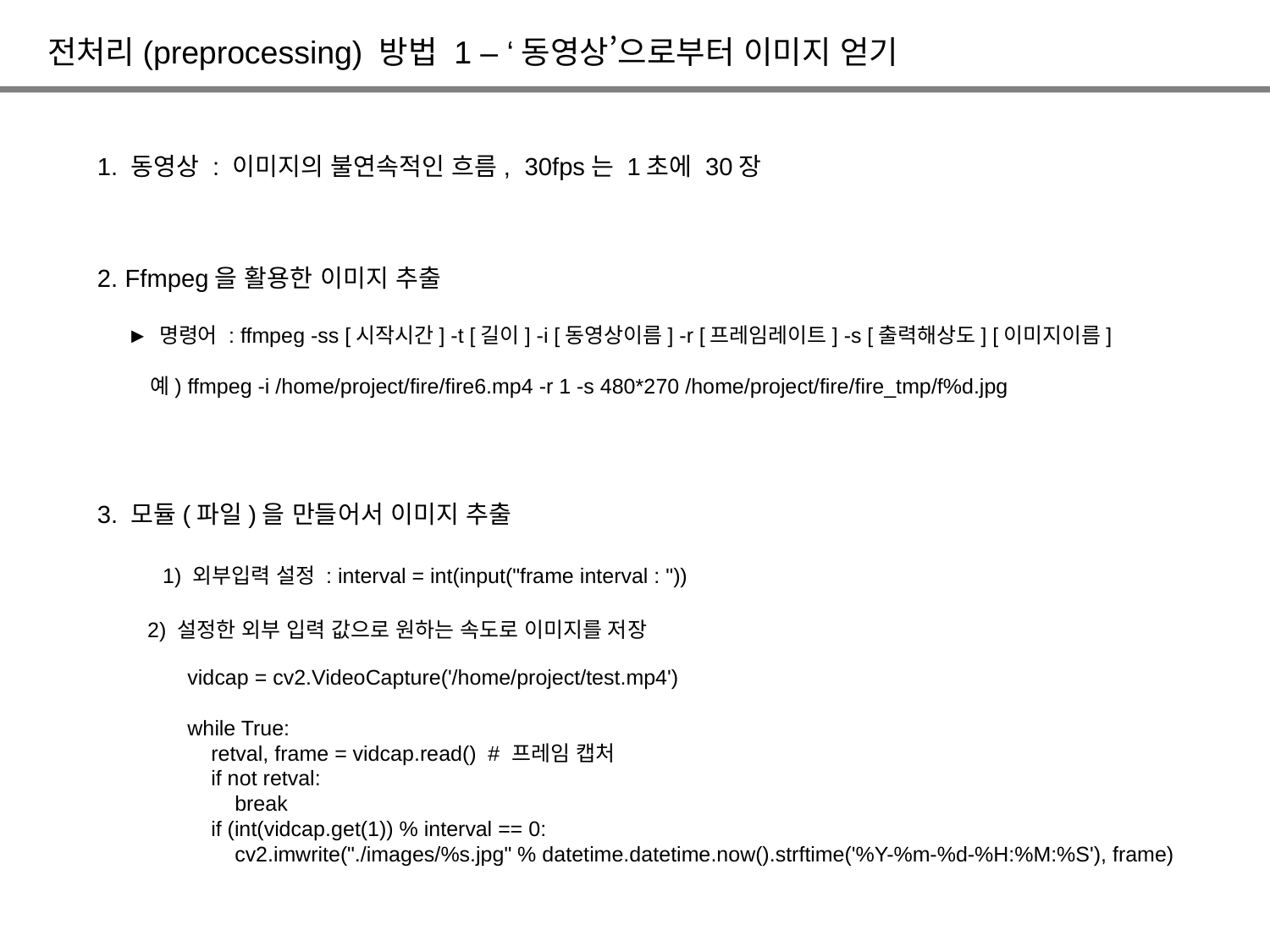

전처리(preprocessing) 방법 1 – ‘동영상’으로부터 이미지 얻기

1. 동영상 : 이미지의 불연속적인 흐름,  30fps는 1초에 30장
2. Ffmpeg을 활용한 이미지 추출
► 명령어 : ffmpeg -ss [시작시간] -t [길이] -i [동영상이름] -r [프레임레이트] -s [출력해상도] [이미지이름]

   예) ffmpeg -i /home/project/fire/fire6.mp4 -r 1 -s 480*270 /home/project/fire/fire_tmp/f%d.jpg
3. 모듈(파일)을 만들어서 이미지 추출
1) 외부입력 설정 : interval = int(input("frame interval : "))
2) 설정한 외부 입력 값으로 원하는 속도로 이미지를 저장
vidcap = cv2.VideoCapture('/home/project/test.mp4')

while True:
    retval, frame = vidcap.read()  # 프레임 캡처
    if not retval:
        break
    if (int(vidcap.get(1)) % interval == 0:
        cv2.imwrite("./images/%s.jpg" % datetime.datetime.now().strftime('%Y-%m-%d-%H:%M:%S'), frame)